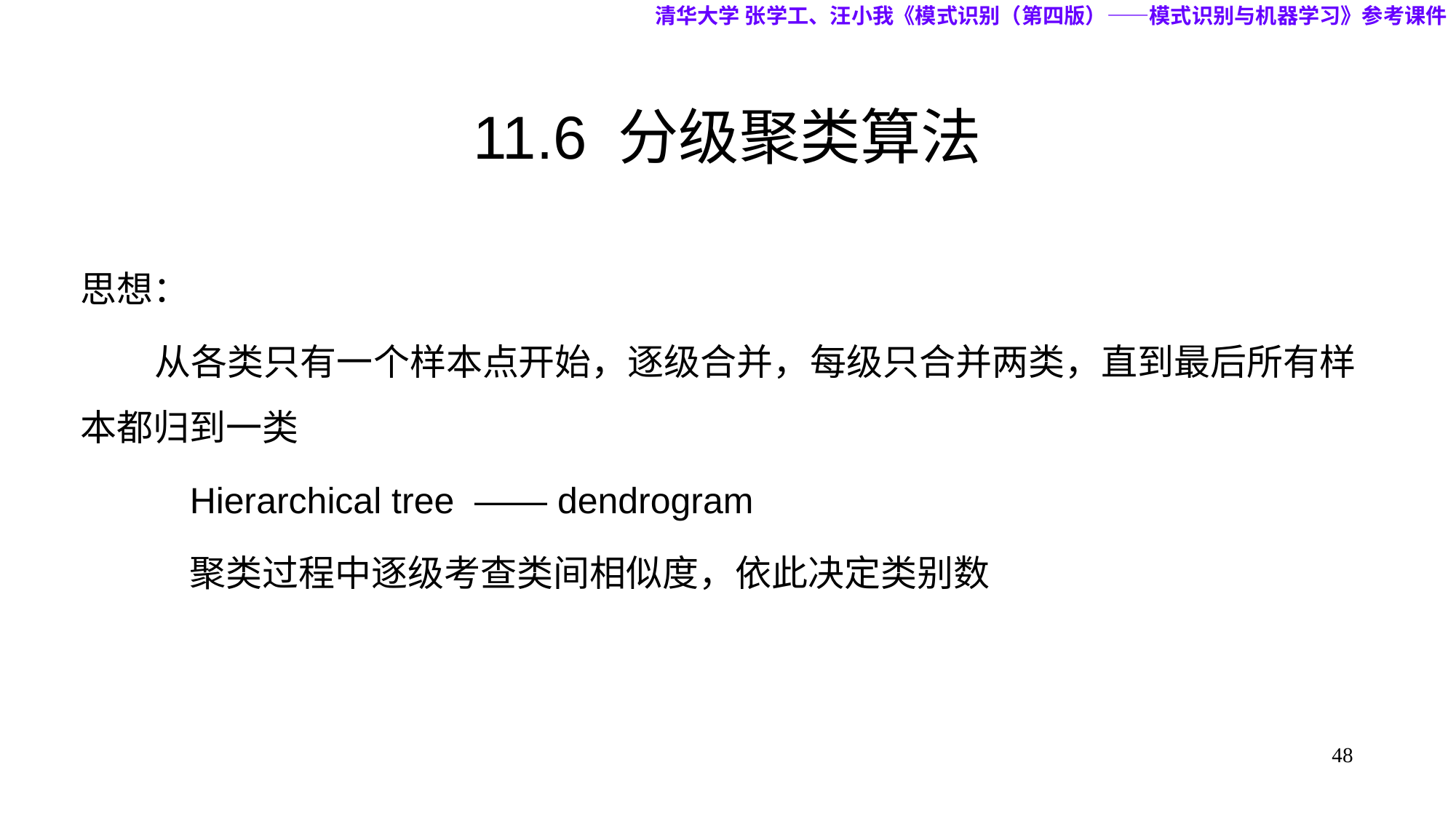

清华大学 张学工、汪小我《模式识别（第四版）——模式识别与机器学习》参考课件
# 11.6 分级聚类算法
思想：
        从各类只有一个样本点开始，逐级合并，每级只合并两类，直到最后所有样本都归到一类
	Hierarchical tree  —— dendrogram
	聚类过程中逐级考查类间相似度，依此决定类别数
48
48